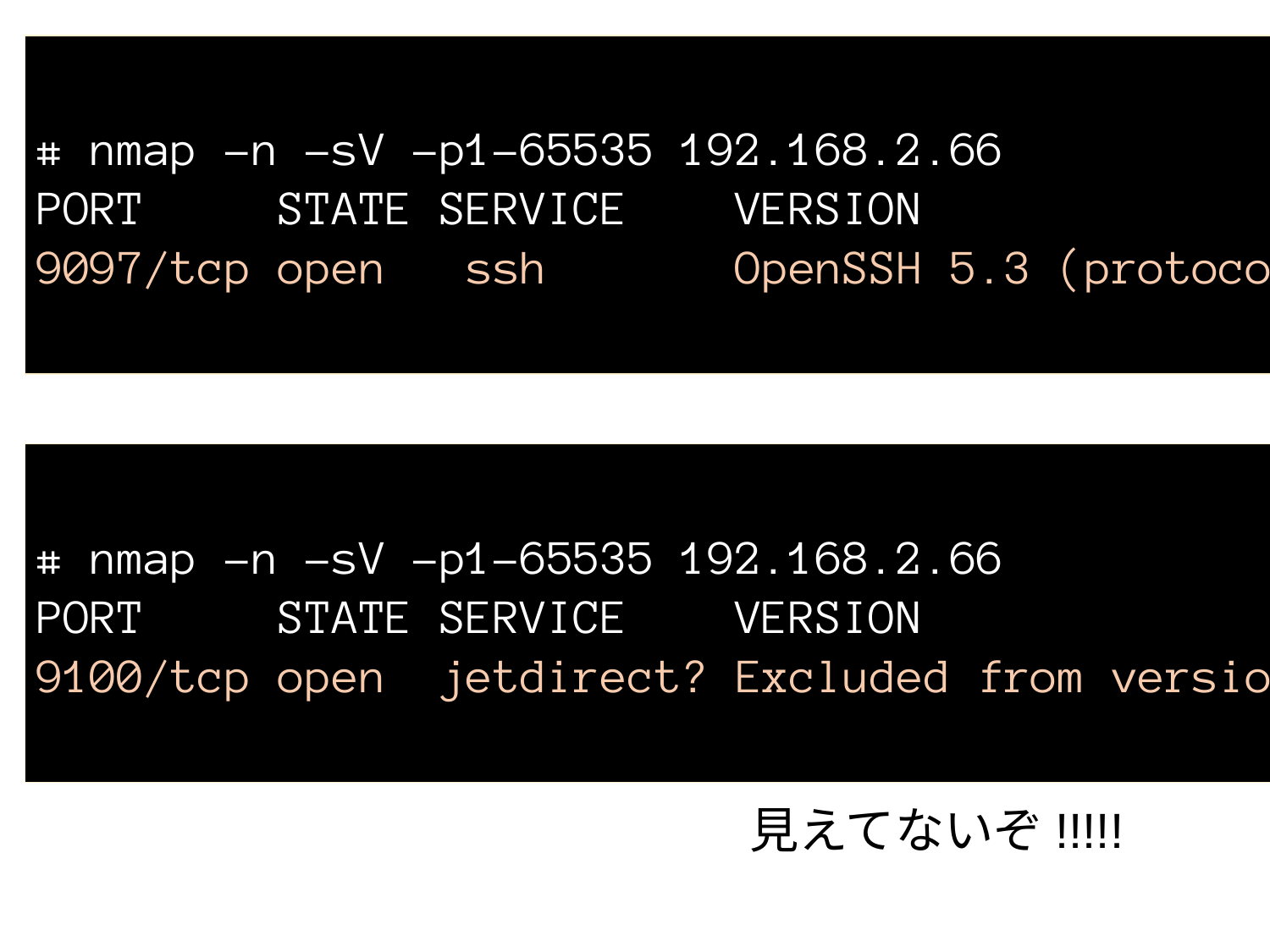

# nmap -n -sV -p1-65535 192.168.2.66
PORT     STATE SERVICE    VERSION
9097/tcp open   ssh       OpenSSH 5.3 (protocol 2.0)
# nmap -n -sV -p1-65535 192.168.2.66
PORT     STATE SERVICE    VERSION
9100/tcp open  jetdirect? Excluded from version scan
見えてないぞ!!!!!